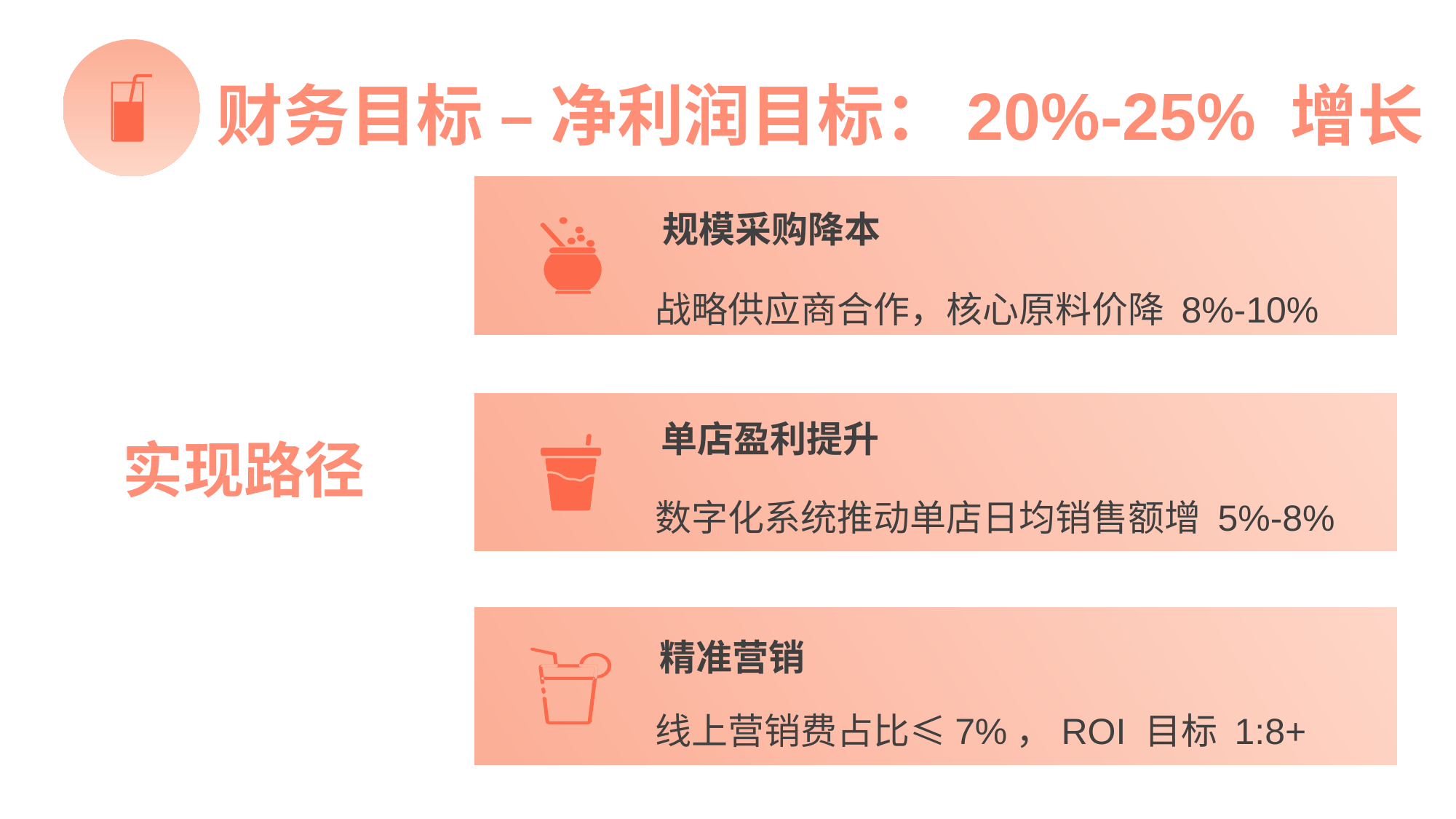

财务目标 – 净利润目标：20%-25% 增长

规模采购降本

战略供应商合作，核心原料价降 8%-10%

单店盈利提升

数字化系统推动单店日均销售额增 5%-8%
实现路径

精准营销

线上营销费占比≤7%，ROI 目标 1:8+